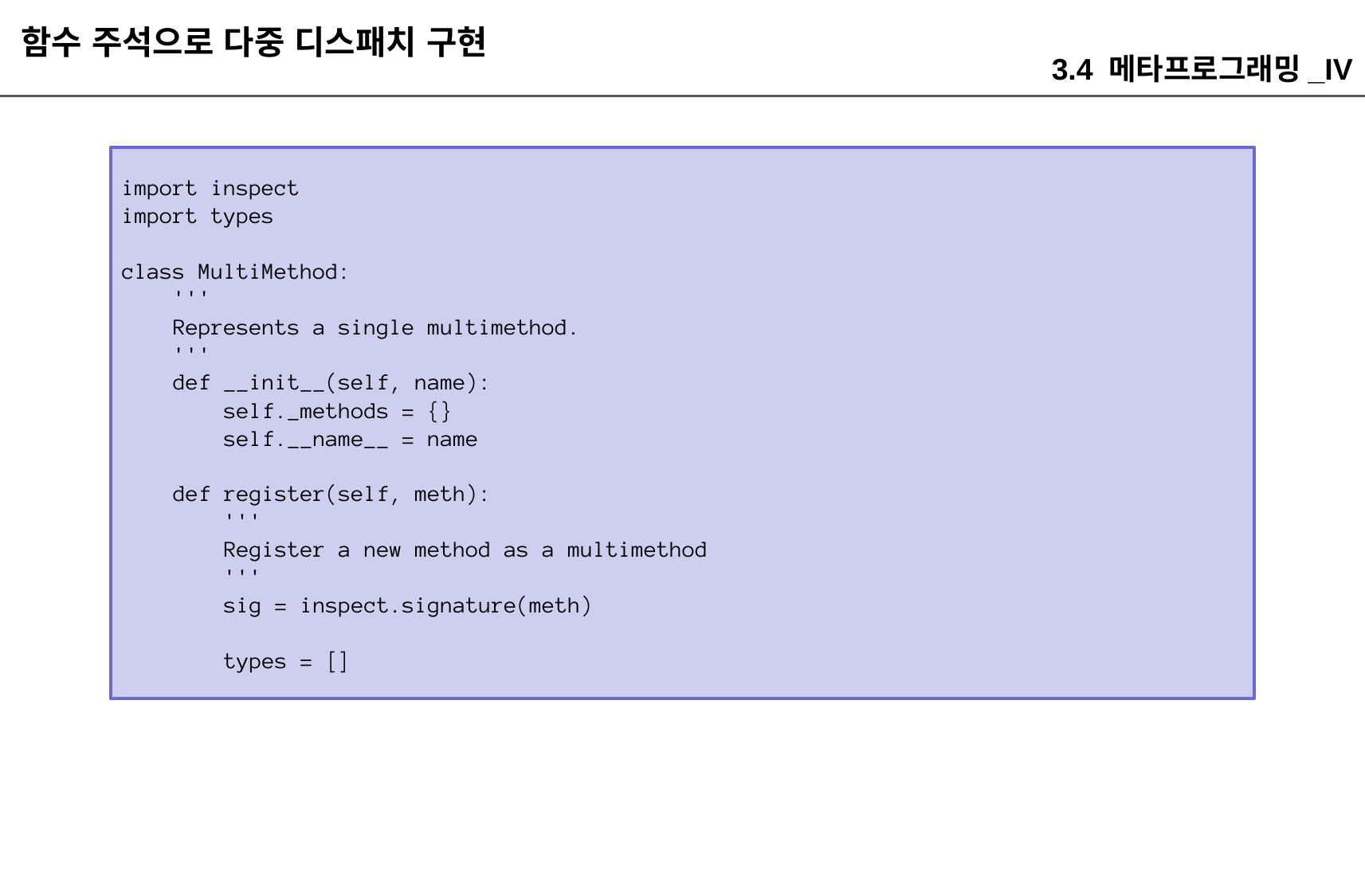

함수 주석으로 다중 디스패치 구현
3.4 메타프로그래밍_IV
import inspect
import types

class MultiMethod:
    '''
    Represents a single multimethod.
    '''
    def __init__(self, name):
        self._methods = {}
        self.__name__ = name

    def register(self, meth):
        '''
        Register a new method as a multimethod
        '''
        sig = inspect.signature(meth)

        types = []